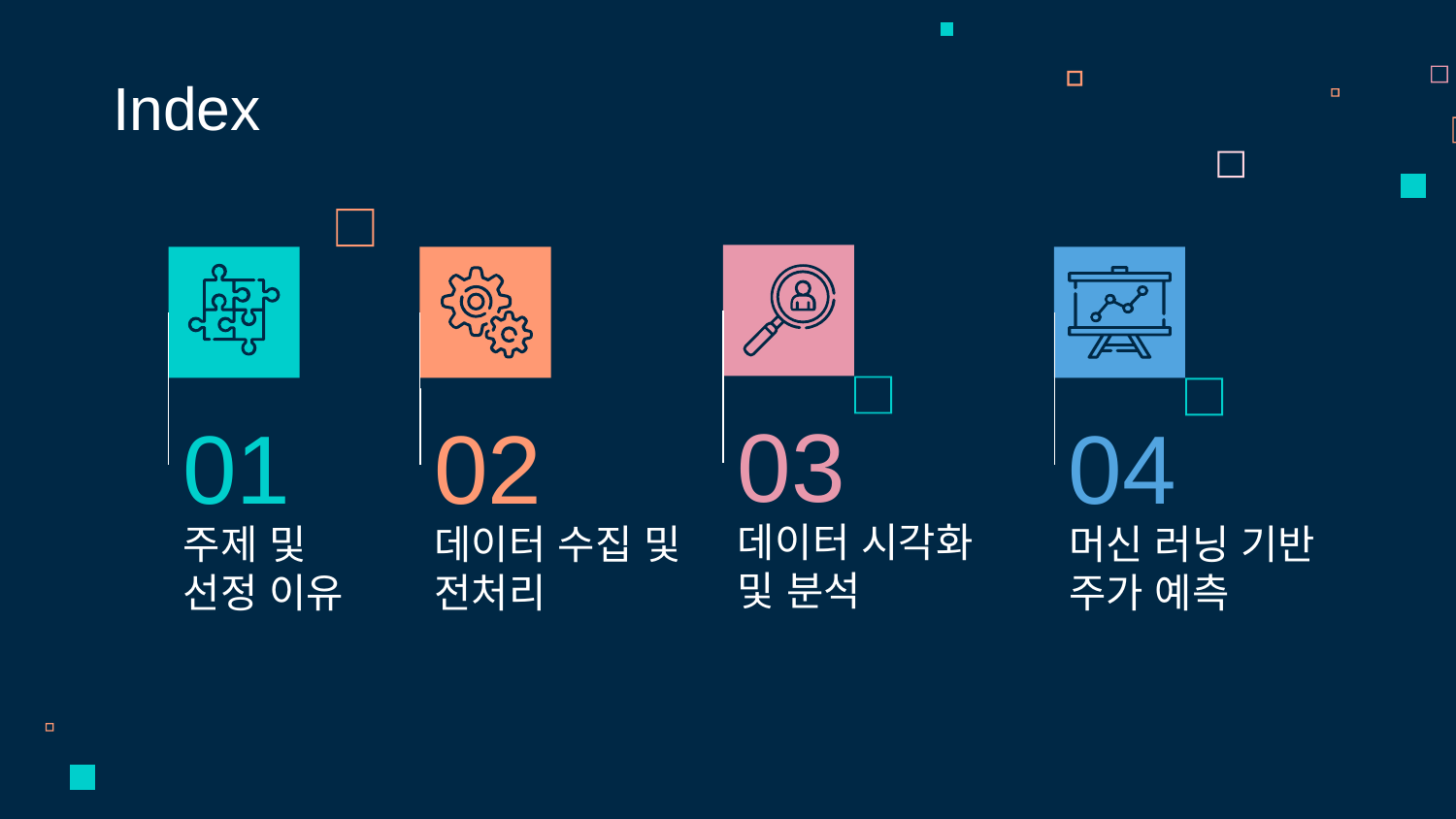

Index

03
04
01
02
데이터 시각화
및 분석
머신 러닝 기반
주가 예측
# 주제 및 선정 이유
데이터 수집 및 전처리